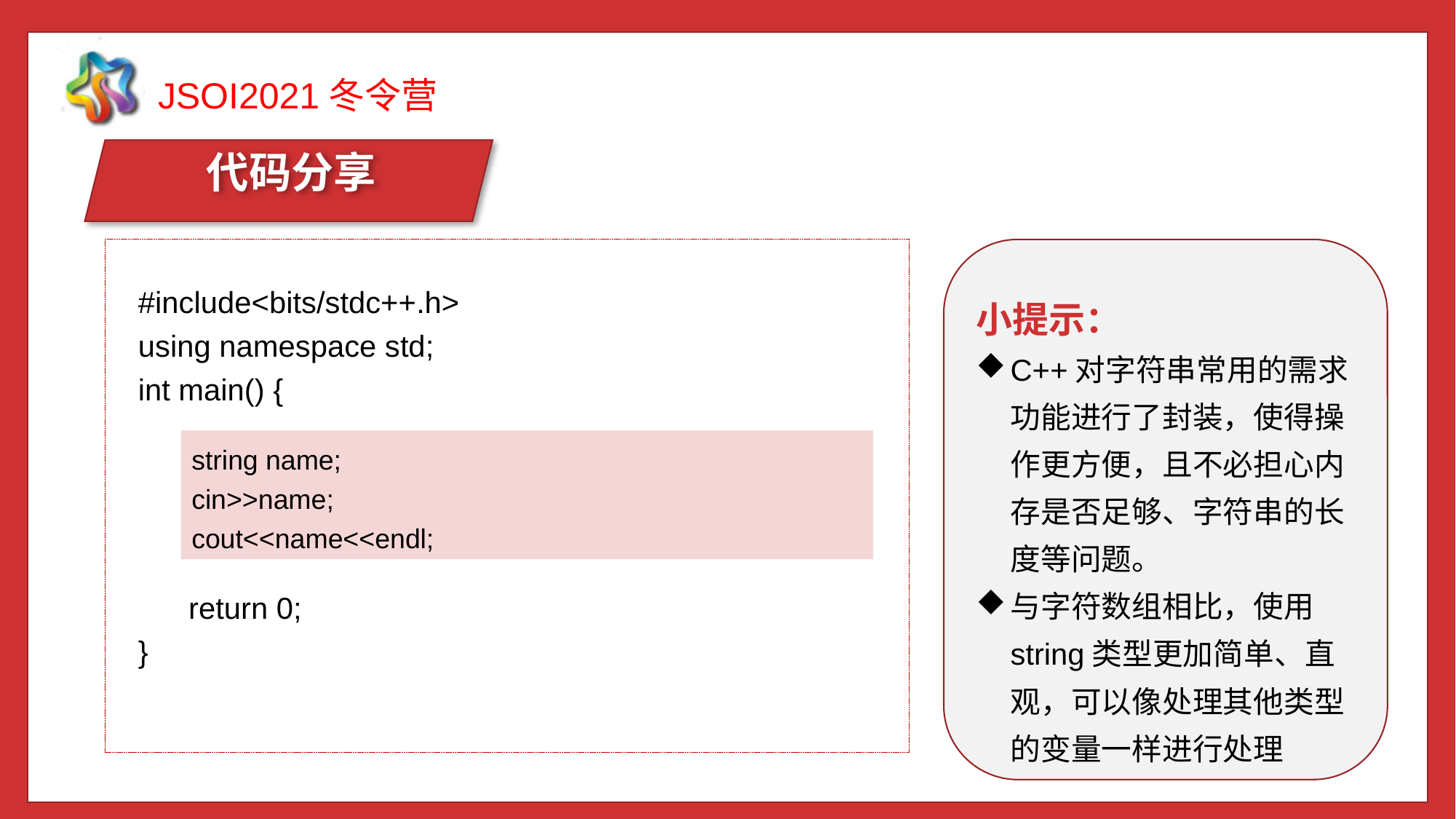

代码分享

小提示：
C++对字符串常用的需求功能进行了封装，使得操作更方便，且不必担心内存是否足够、字符串的长度等问题。
与字符数组相比，使用string类型更加简单、直观，可以像处理其他类型的变量一样进行处理
#include<bits/stdc++.h>
using namespace std;
int main() {

      return 0;
}
string name;
cin>>name;
cout<<name<<endl;